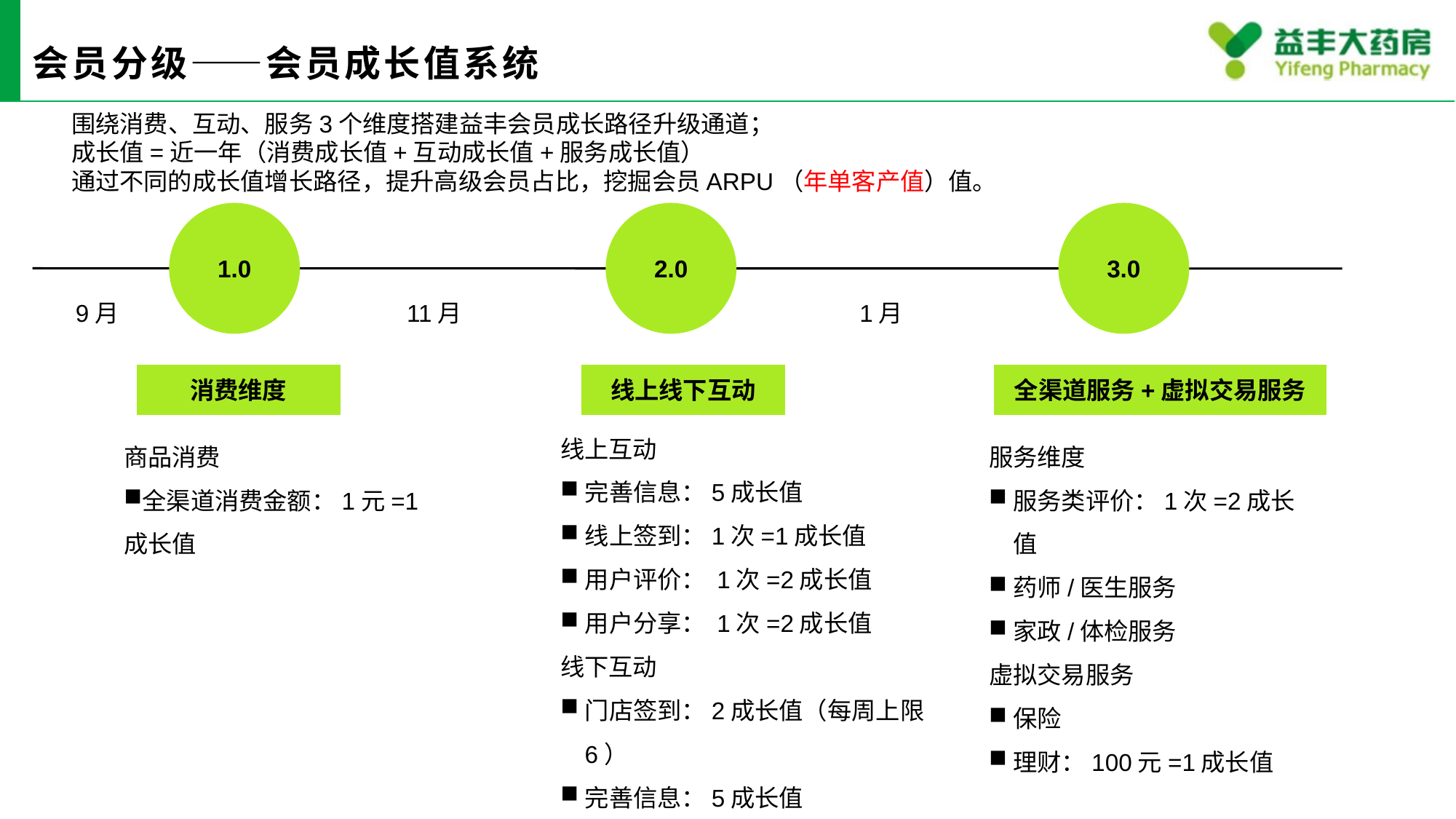

# 会员分级——会员成长值系统
围绕消费、互动、服务3个维度搭建益丰会员成长路径升级通道；
成长值=近一年（消费成长值+互动成长值+服务成长值）
通过不同的成长值增长路径，提升高级会员占比，挖掘会员ARPU（年单客产值）值。
1.0
2.0
3.0
9月
11月
1月
消费维度
线上线下互动
全渠道服务+虚拟交易服务
线上互动
完善信息：5成长值
线上签到：1次=1成长值
用户评价： 1次=2成长值
用户分享： 1次=2成长值
线下互动
门店签到：2成长值（每周上限6）
完善信息：5成长值
建档：10成长值
商品消费
全渠道消费金额：1元=1成长值
服务维度
服务类评价：1次=2成长值
药师/医生服务
家政/体检服务
虚拟交易服务
保险
理财：100元=1成长值